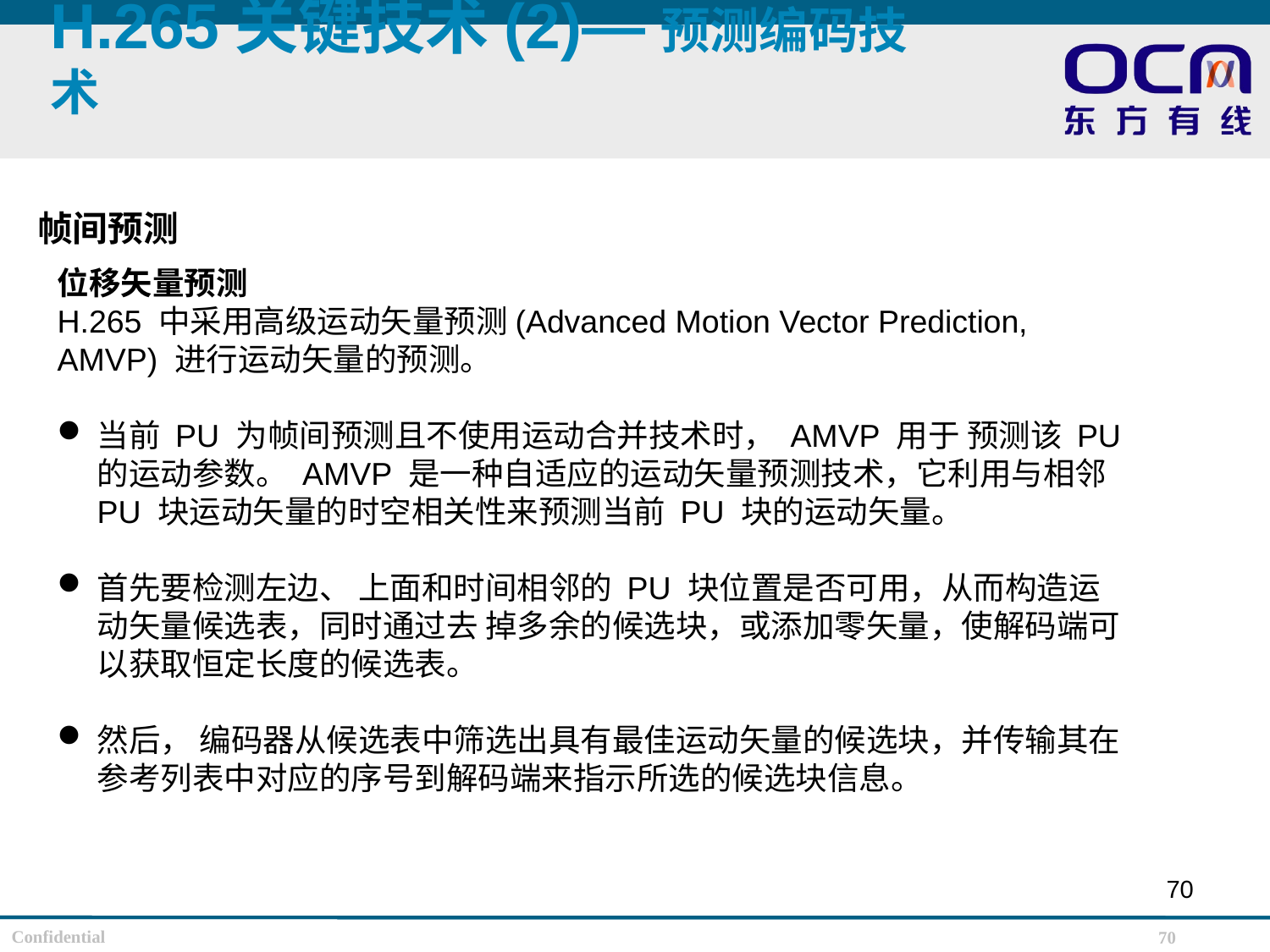

H.265关键技术(2)—预测编码技术
帧间预测
位移矢量预测
H.265 中采用高级运动矢量预测(Advanced Motion Vector Prediction, AMVP) 进行运动矢量的预测。

当前 PU 为帧间预测且不使用运动合并技术时， AMVP 用于 预测该 PU 的运动参数。 AMVP 是一种自适应的运动矢量预测技术，它利用与相邻 PU 块运动矢量的时空相关性来预测当前 PU 块的运动矢量。

首先要检测左边、 上面和时间相邻的 PU 块位置是否可用，从而构造运动矢量候选表，同时通过去 掉多余的候选块，或添加零矢量，使解码端可以获取恒定长度的候选表。

然后， 编码器从候选表中筛选出具有最佳运动矢量的候选块，并传输其在参考列表中对应的序号到解码端来指示所选的候选块信息。
70